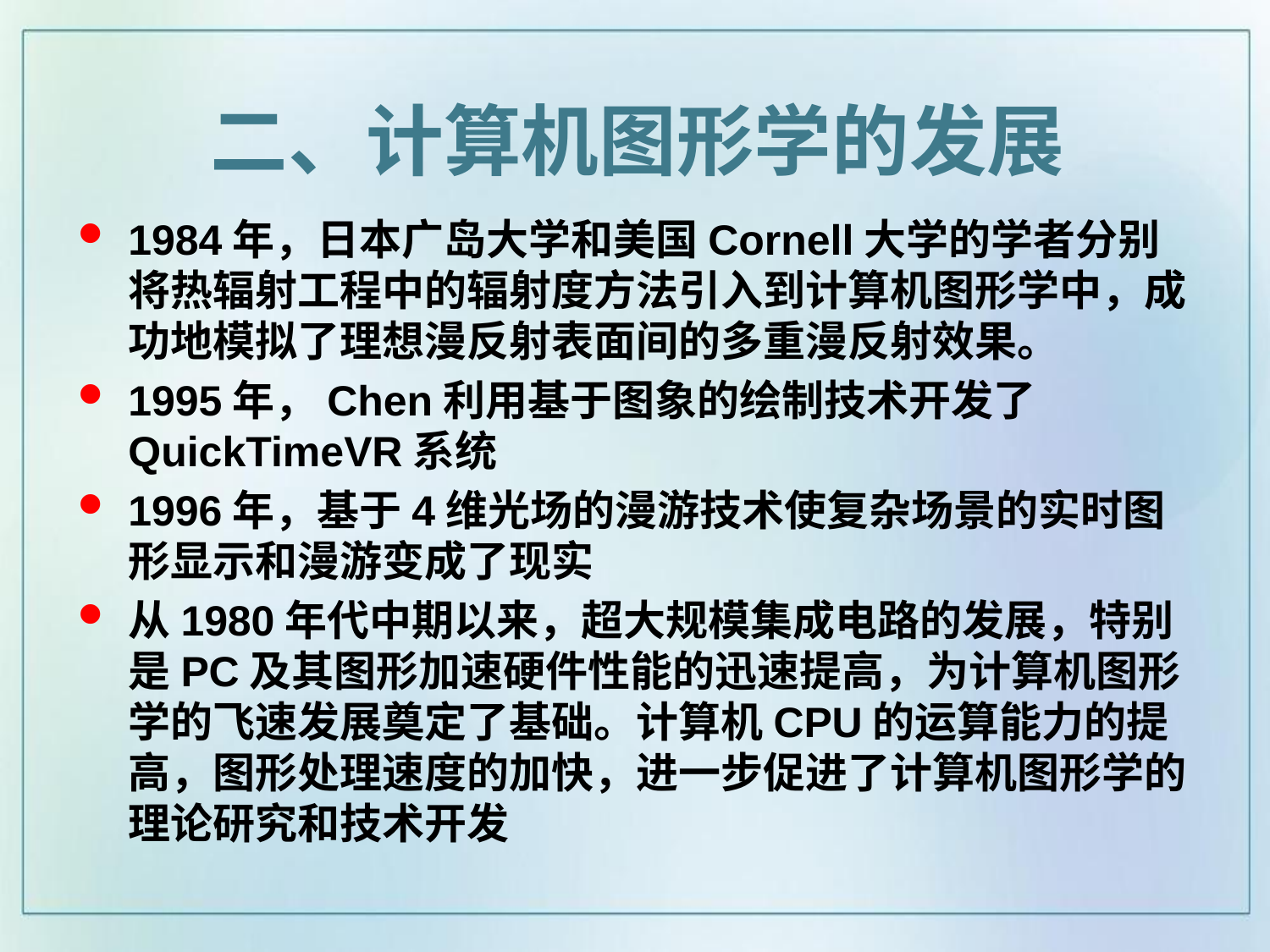

二、计算机图形学的发展
1984年，日本广岛大学和美国Cornell大学的学者分别将热辐射工程中的辐射度方法引入到计算机图形学中，成功地模拟了理想漫反射表面间的多重漫反射效果。
1995年，Chen利用基于图象的绘制技术开发了QuickTimeVR系统
1996年，基于4维光场的漫游技术使复杂场景的实时图形显示和漫游变成了现实
从1980年代中期以来，超大规模集成电路的发展，特别是PC及其图形加速硬件性能的迅速提高，为计算机图形学的飞速发展奠定了基础。计算机CPU的运算能力的提高，图形处理速度的加快，进一步促进了计算机图形学的理论研究和技术开发